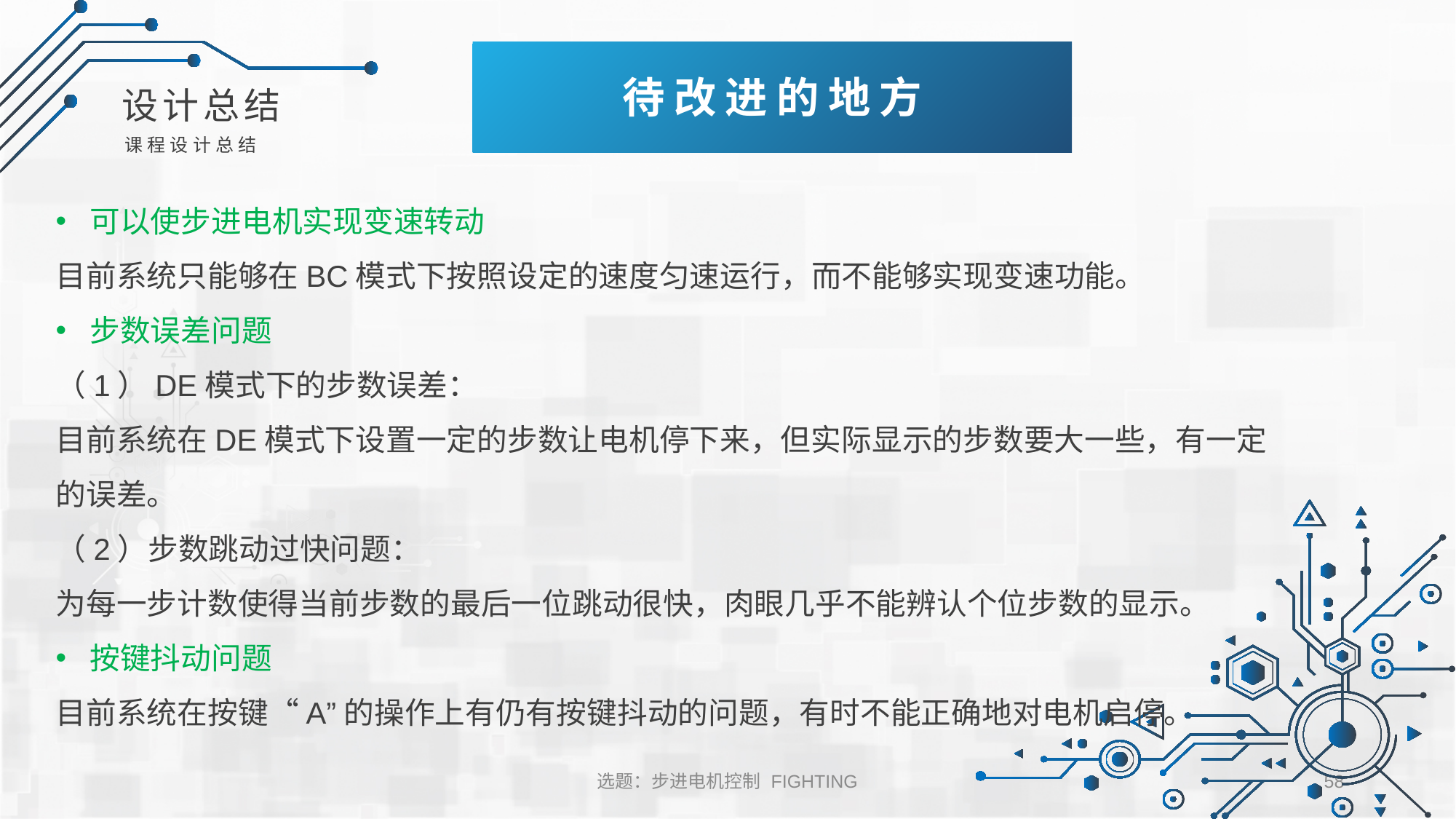

待改进的地方
序模块组成
设计总结
课程设计总结
可以使步进电机实现变速转动
目前系统只能够在BC模式下按照设定的速度匀速运行，而不能够实现变速功能。
步数误差问题
（1）DE模式下的步数误差：
目前系统在DE模式下设置一定的步数让电机停下来，但实际显示的步数要大一些，有一定的误差。
（2）步数跳动过快问题：
为每一步计数使得当前步数的最后一位跳动很快，肉眼几乎不能辨认个位步数的显示。
按键抖动问题
目前系统在按键“A”的操作上有仍有按键抖动的问题，有时不能正确地对电机启停。

选题：步进电机控制 FIGHTING
58